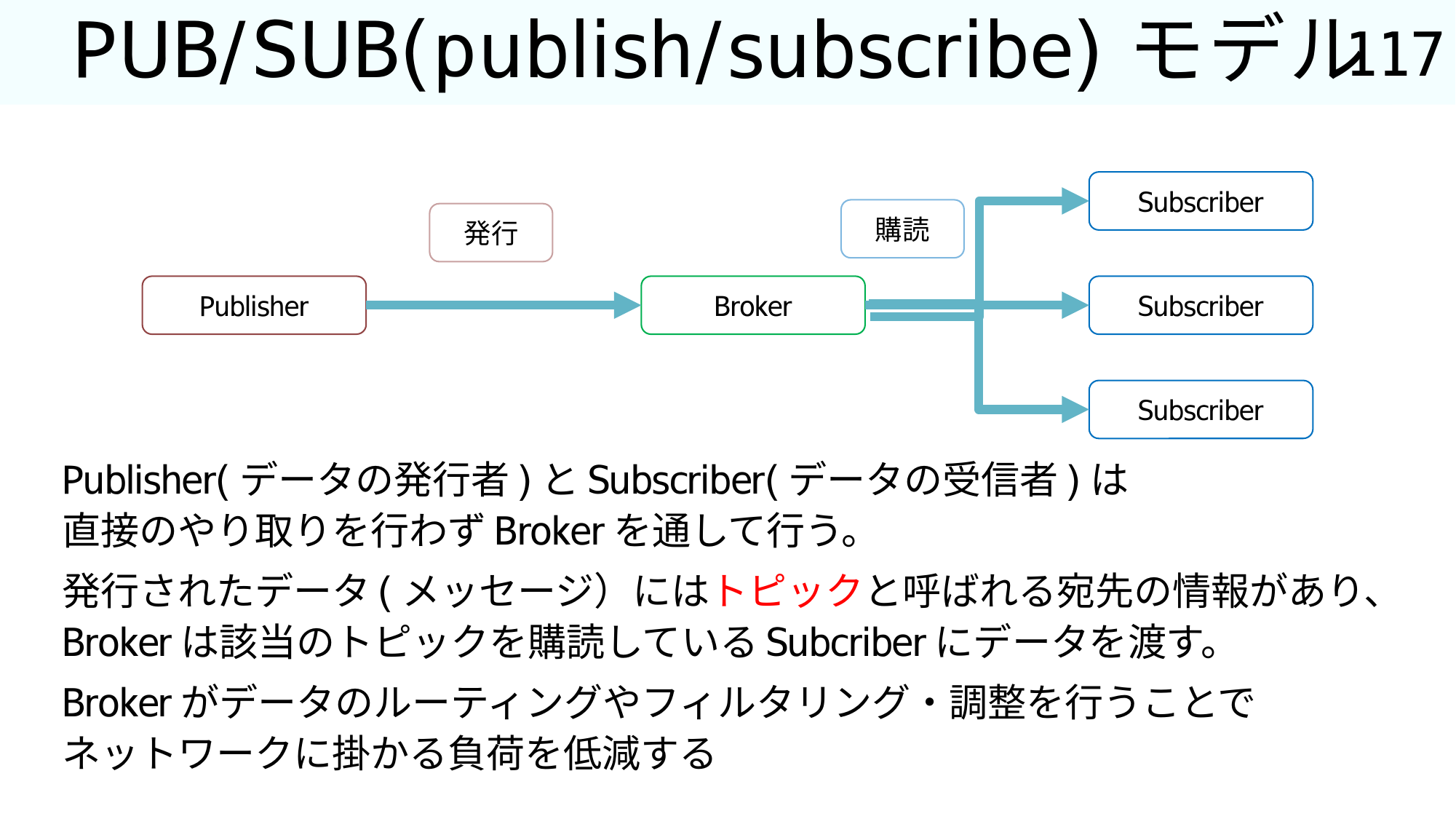

117
# PUB/SUB(publish/subscribe)モデル
Subscriber
Publisher
Broker
Subscriber
Subscriber
購読
発行
Publisher(データの発行者)とSubscriber(データの受信者)は
直接のやり取りを行わずBrokerを通して行う。
発行されたデータ(メッセージ）にはトピックと呼ばれる宛先の情報があり、
Brokerは該当のトピックを購読しているSubcriberにデータを渡す。
Brokerがデータのルーティングやフィルタリング・調整を行うことで
ネットワークに掛かる負荷を低減する